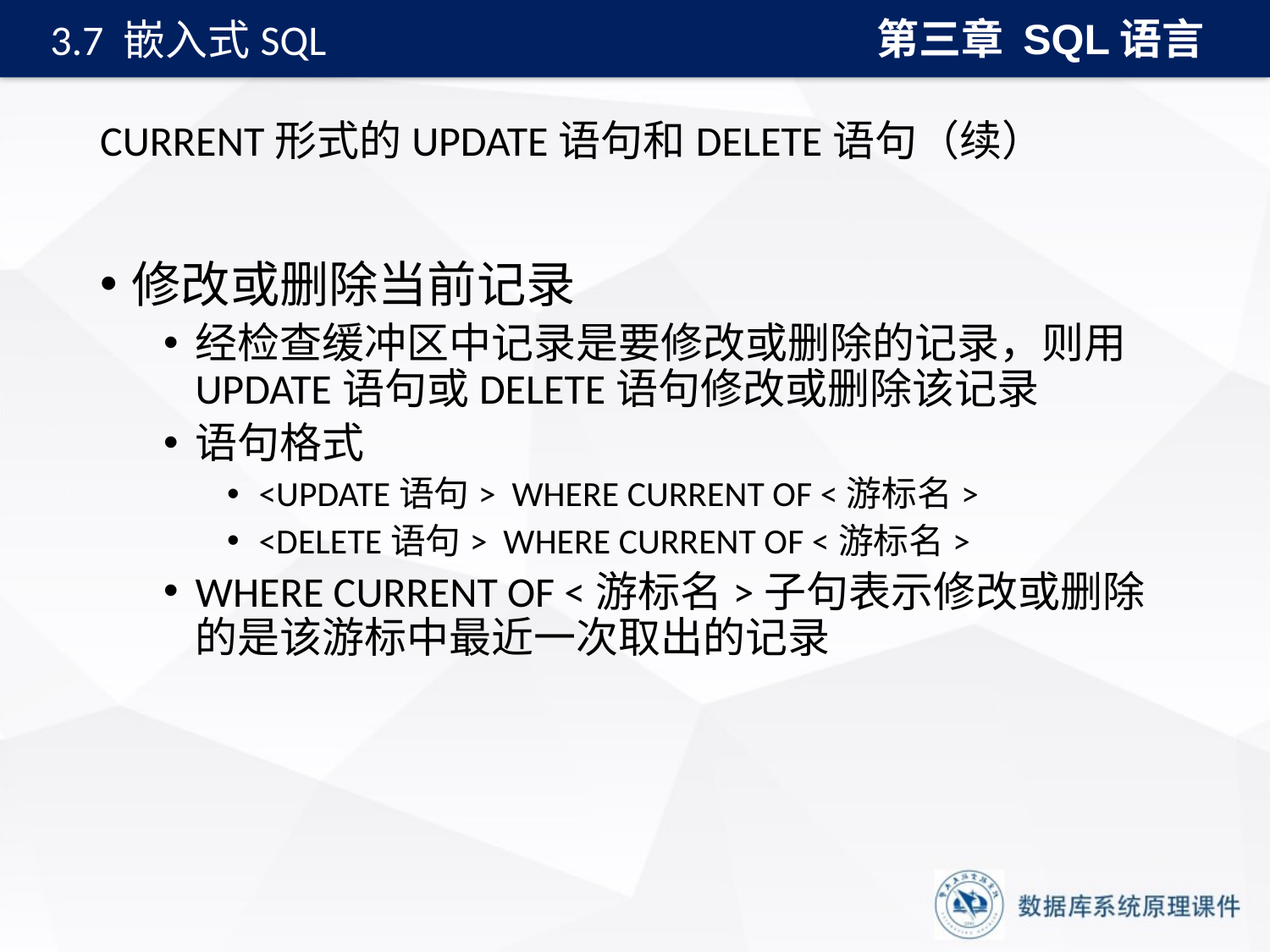

第三章 SQL语言
3.7 嵌入式SQL
# CURRENT形式的UPDATE语句和DELETE语句（续）
修改或删除当前记录
经检查缓冲区中记录是要修改或删除的记录，则用UPDATE语句或DELETE语句修改或删除该记录
语句格式
<UPDATE语句>  WHERE CURRENT OF <游标名>
<DELETE语句>  WHERE CURRENT OF <游标名>
WHERE CURRENT OF <游标名>子句表示修改或删除的是该游标中最近一次取出的记录